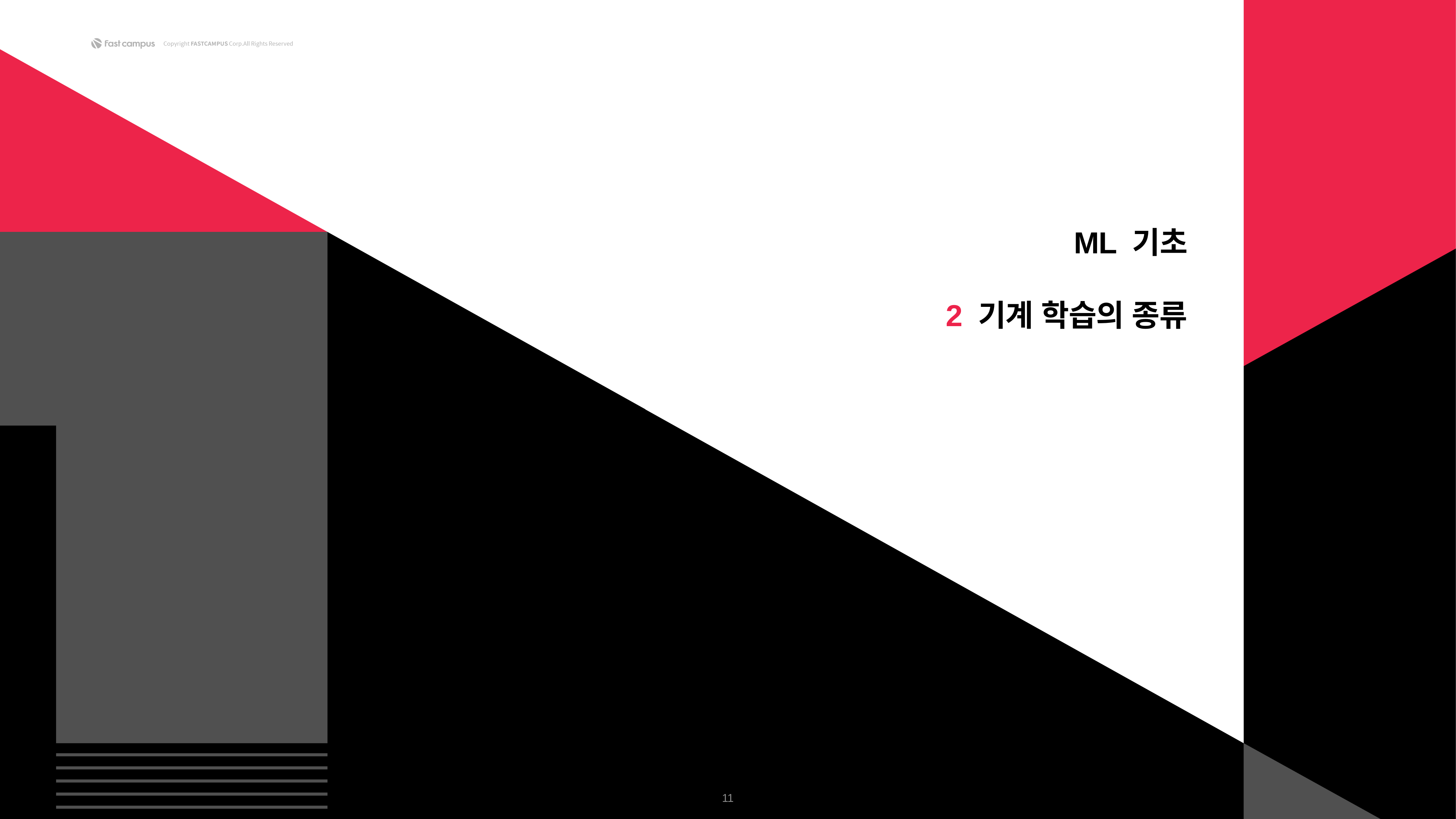

ML 기초

2 기계 학습의 종류

11